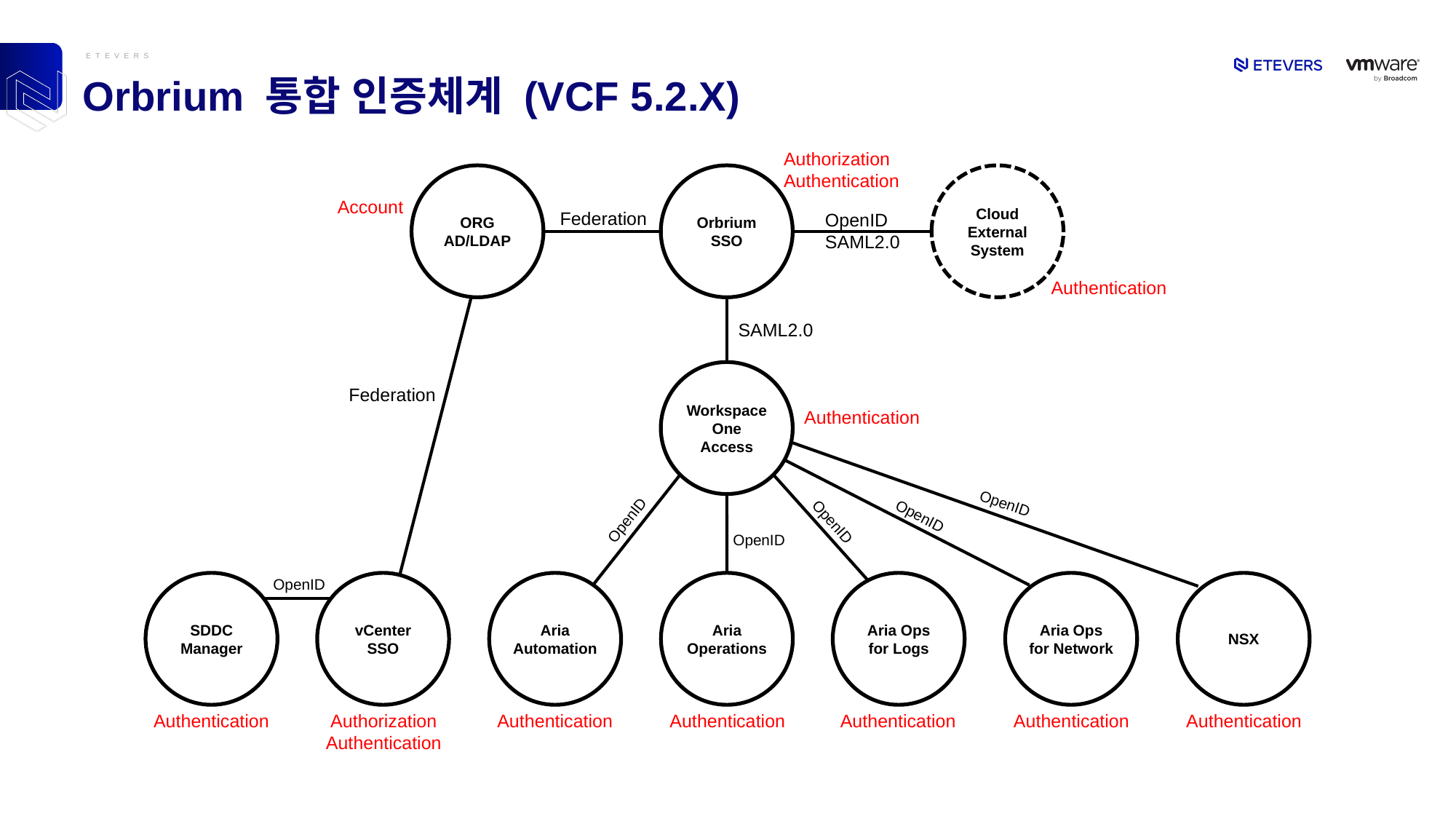

# Orbrium 통합 인증체계 (VCF 5.2.X)
Authorization
Authentication
ORG
AD/LDAP
Orbrium
SSO
Cloud
External
System
Account
Federation
OpenID
SAML2.0
Authentication
SAML2.0
Workspace
One
Access
Federation
Authentication
OpenID
OpenID
OpenID
OpenID
OpenID
OpenID
SDDC
Manager
vCenter
SSO
Aria
Automation
Aria
Operations
Aria Ops
for Logs
Aria Ops
for Network
NSX
Authentication
Authorization
Authentication
Authentication
Authentication
Authentication
Authentication
Authentication